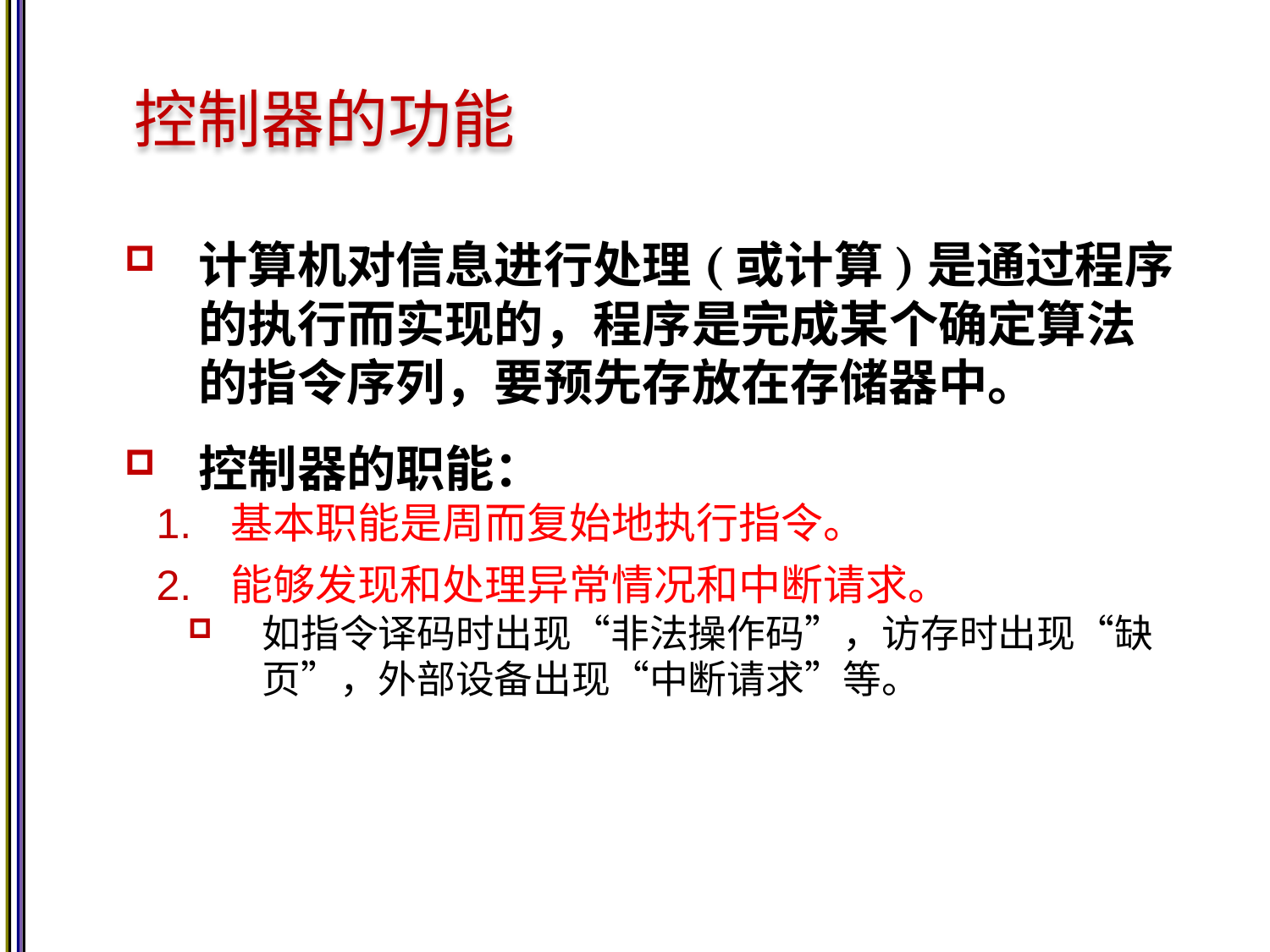

# 控制器的功能
计算机对信息进行处理(或计算)是通过程序的执行而实现的，程序是完成某个确定算法的指令序列，要预先存放在存储器中。
控制器的职能：
基本职能是周而复始地执行指令。
能够发现和处理异常情况和中断请求。
如指令译码时出现“非法操作码”，访存时出现“缺页”，外部设备出现“中断请求”等。

20